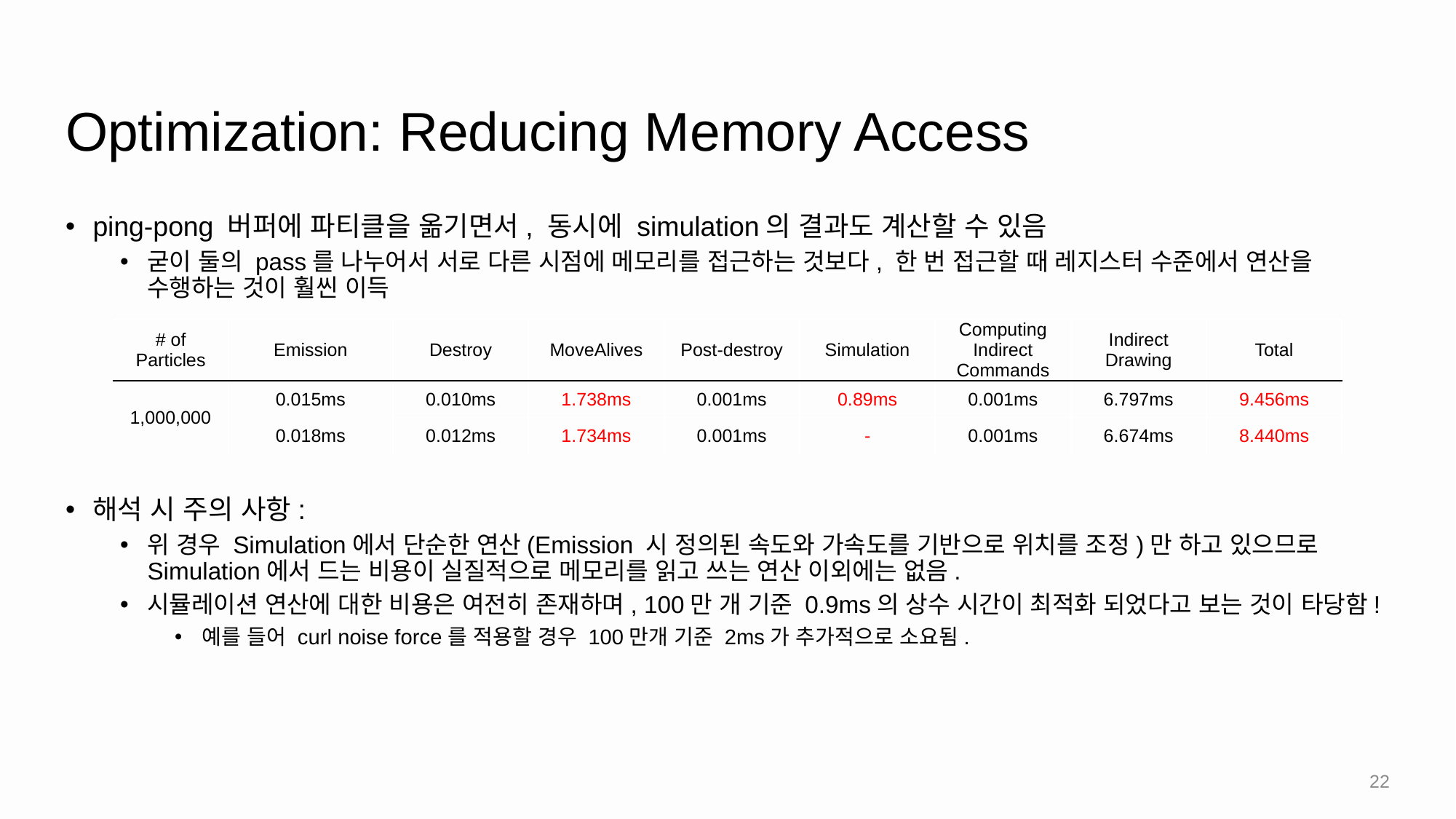

# Optimization: Reducing Memory Access
ping-pong 버퍼에 파티클을 옮기면서, 동시에 simulation의 결과도 계산할 수 있음
굳이 둘의 pass를 나누어서 서로 다른 시점에 메모리를 접근하는 것보다, 한 번 접근할 때 레지스터 수준에서 연산을 수행하는 것이 훨씬 이득

해석 시 주의 사항:
위 경우 Simulation에서 단순한 연산(Emission 시 정의된 속도와 가속도를 기반으로 위치를 조정)만 하고 있으므로 Simulation에서 드는 비용이 실질적으로 메모리를 읽고 쓰는 연산 이외에는 없음.
시뮬레이션 연산에 대한 비용은 여전히 존재하며, 100만 개 기준 0.9ms의 상수 시간이 최적화 되었다고 보는 것이 타당함!
예를 들어 curl noise force를 적용할 경우 100만개 기준 2ms가 추가적으로 소요됨.
| # of Particles | Emission | Destroy | MoveAlives | Post-destroy | Simulation | Computing Indirect Commands | Indirect Drawing | Total |
| --- | --- | --- | --- | --- | --- | --- | --- | --- |
| 1,000,000 | 0.015ms | 0.010ms | 1.738ms | 0.001ms | 0.89ms | 0.001ms | 6.797ms | 9.456ms |
|  | 0.018ms | 0.012ms | 1.734ms | 0.001ms | - | 0.001ms | 6.674ms | 8.440ms |
22